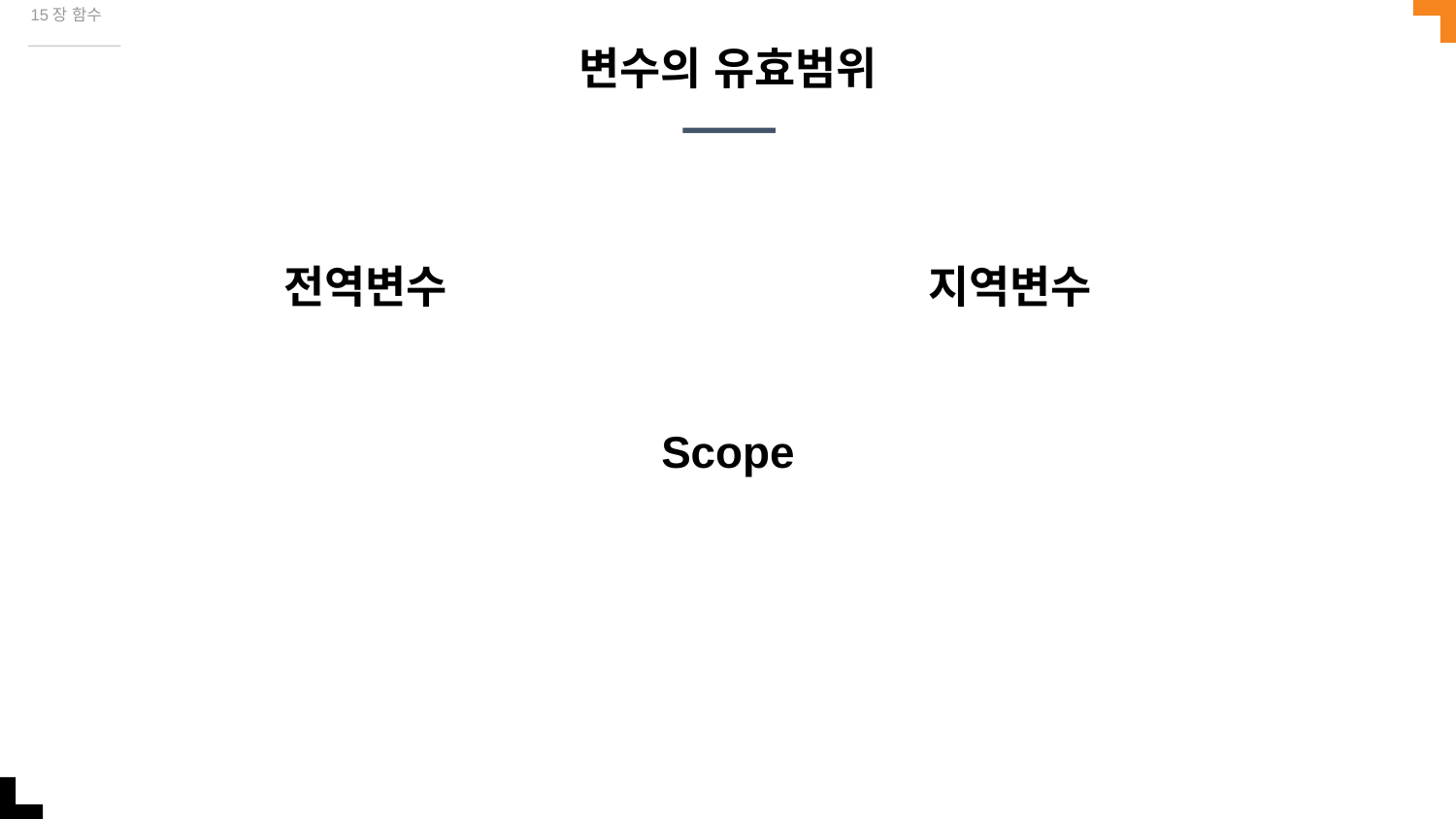

15장 함수
# 변수의 유효범위
전역변수
지역변수
Scope